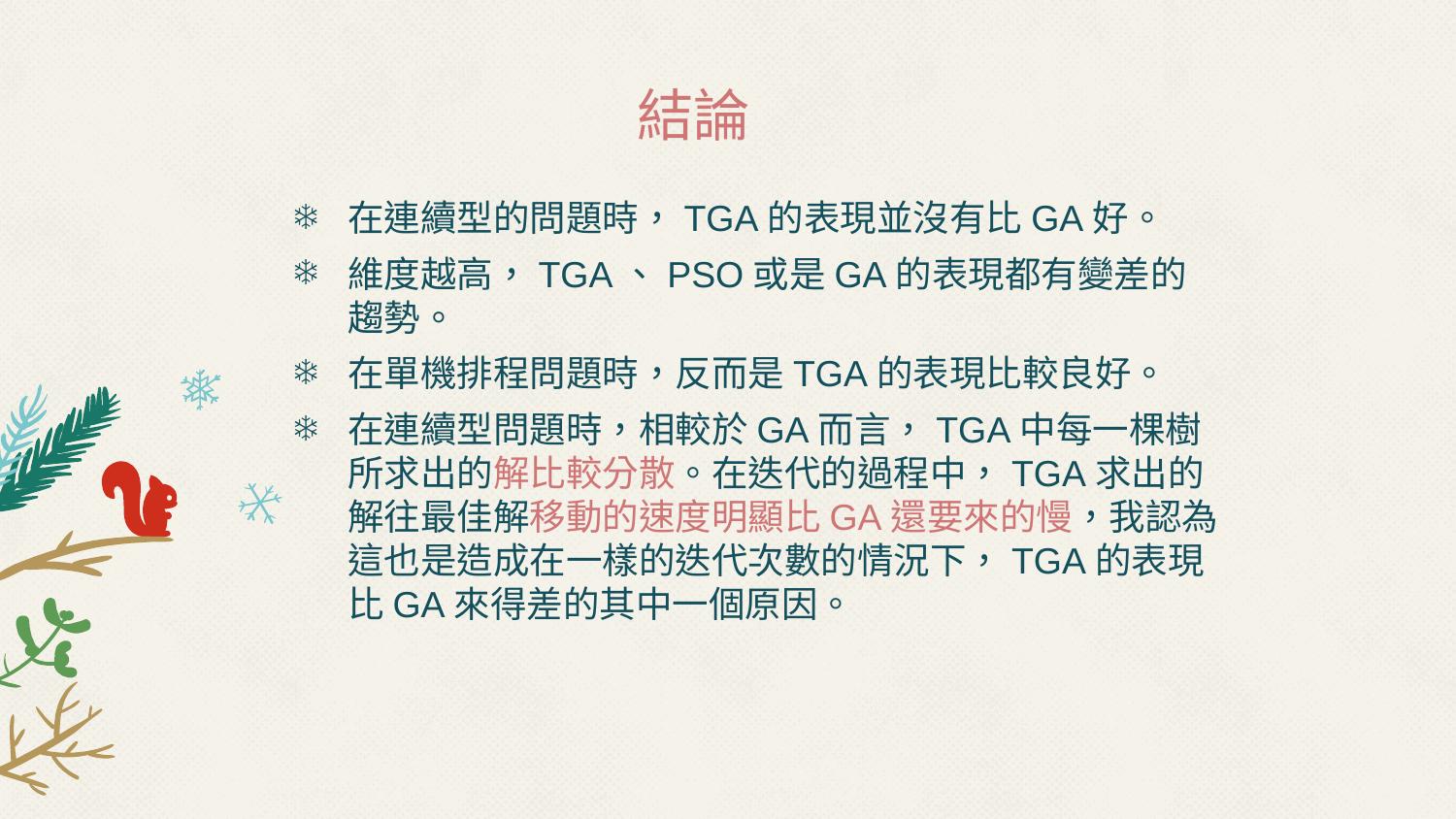

結論
在連續型的問題時，TGA的表現並沒有比GA好。
維度越高，TGA、PSO或是GA的表現都有變差的趨勢。
在單機排程問題時，反而是TGA的表現比較良好。
在連續型問題時，相較於GA而言，TGA中每一棵樹所求出的解比較分散。在迭代的過程中，TGA求出的解往最佳解移動的速度明顯比GA還要來的慢，我認為這也是造成在一樣的迭代次數的情況下，TGA的表現比GA來得差的其中一個原因。